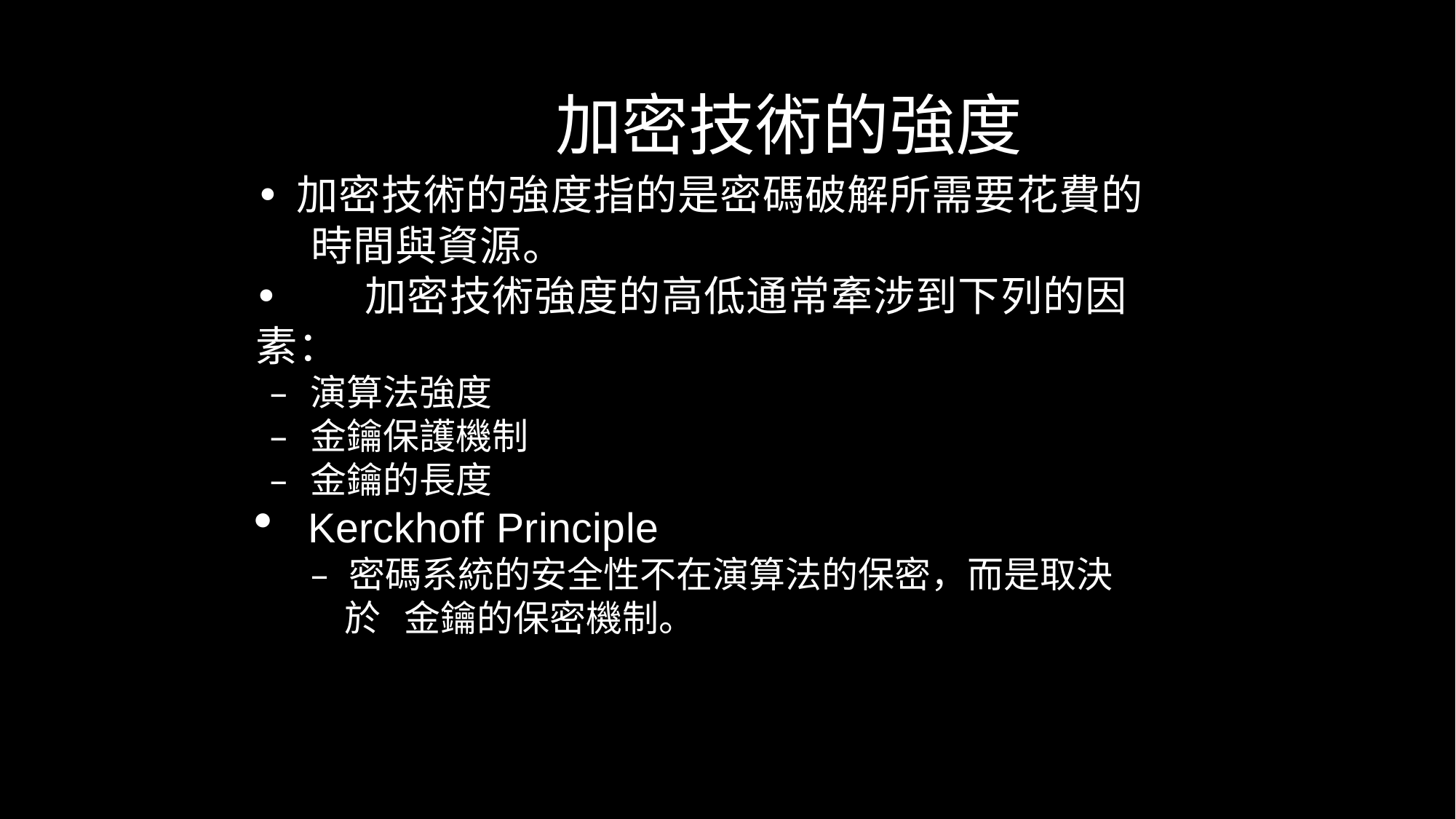

加密技術的強度
•	加密技術的強度指的是密碼破解所需要花費的  時間與資源。
•	加密技術強度的高低通常牽涉到下列的因素：
– 演算法強度
– 金鑰保護機制
– 金鑰的長度
Kerckhoff Principle
– 密碼系統的安全性不在演算法的保密，而是取決於  金鑰的保密機制。